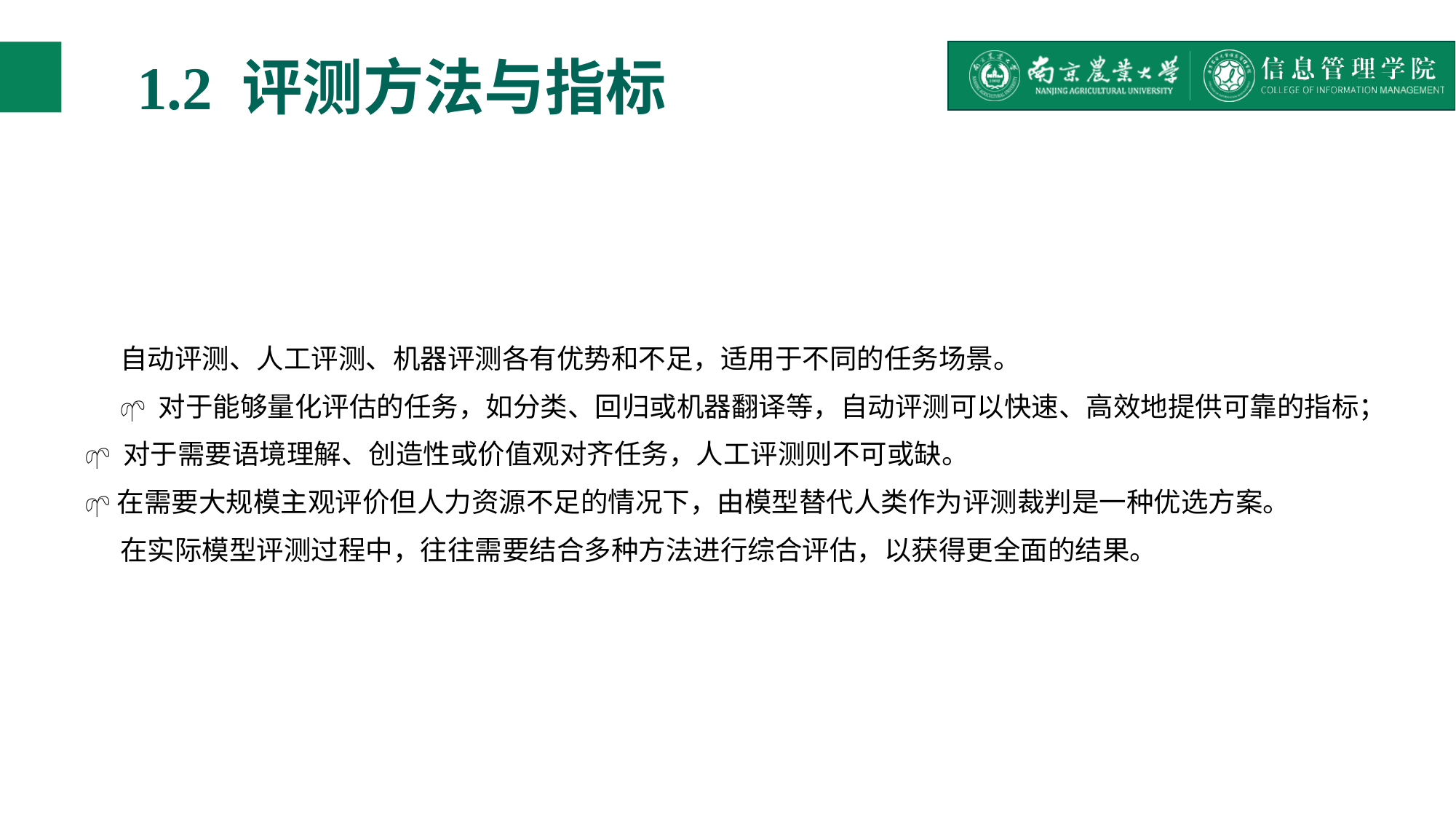

# 1.2 评测方法与指标

	自动评测、人工评测、机器评测各有优势和不足，适用于不同的任务场景。
	🌱 对于能够量化评估的任务，如分类、回归或机器翻译等，自动评测可以快速、高效地提供可靠的指标；
            🌱 对于需要语境理解、创造性或价值观对齐任务，人工评测则不可或缺。
            🌱在需要大规模主观评价但人力资源不足的情况下，由模型替代人类作为评测裁判是一种优选方案。
	在实际模型评测过程中，往往需要结合多种方法进行综合评估，以获得更全面的结果。